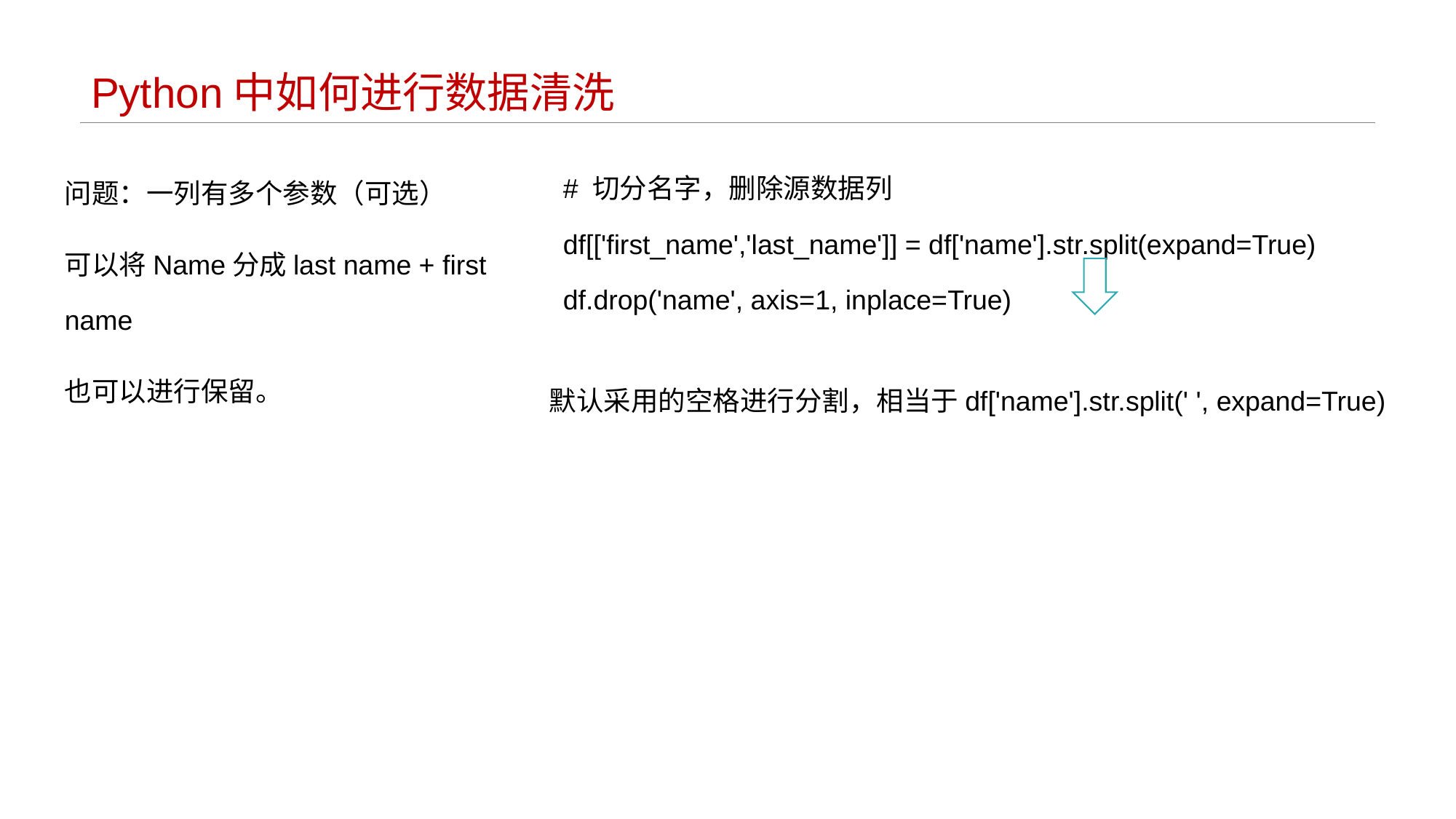

# Python中如何进行数据清洗
# 切分名字，删除源数据列
df[['first_name','last_name']] = df['name'].str.split(expand=True)
df.drop('name', axis=1, inplace=True)
问题：一列有多个参数（可选）
可以将Name分成last name + first name
也可以进行保留。

默认采用的空格进行分割，相当于df['name'].str.split(' ', expand=True)